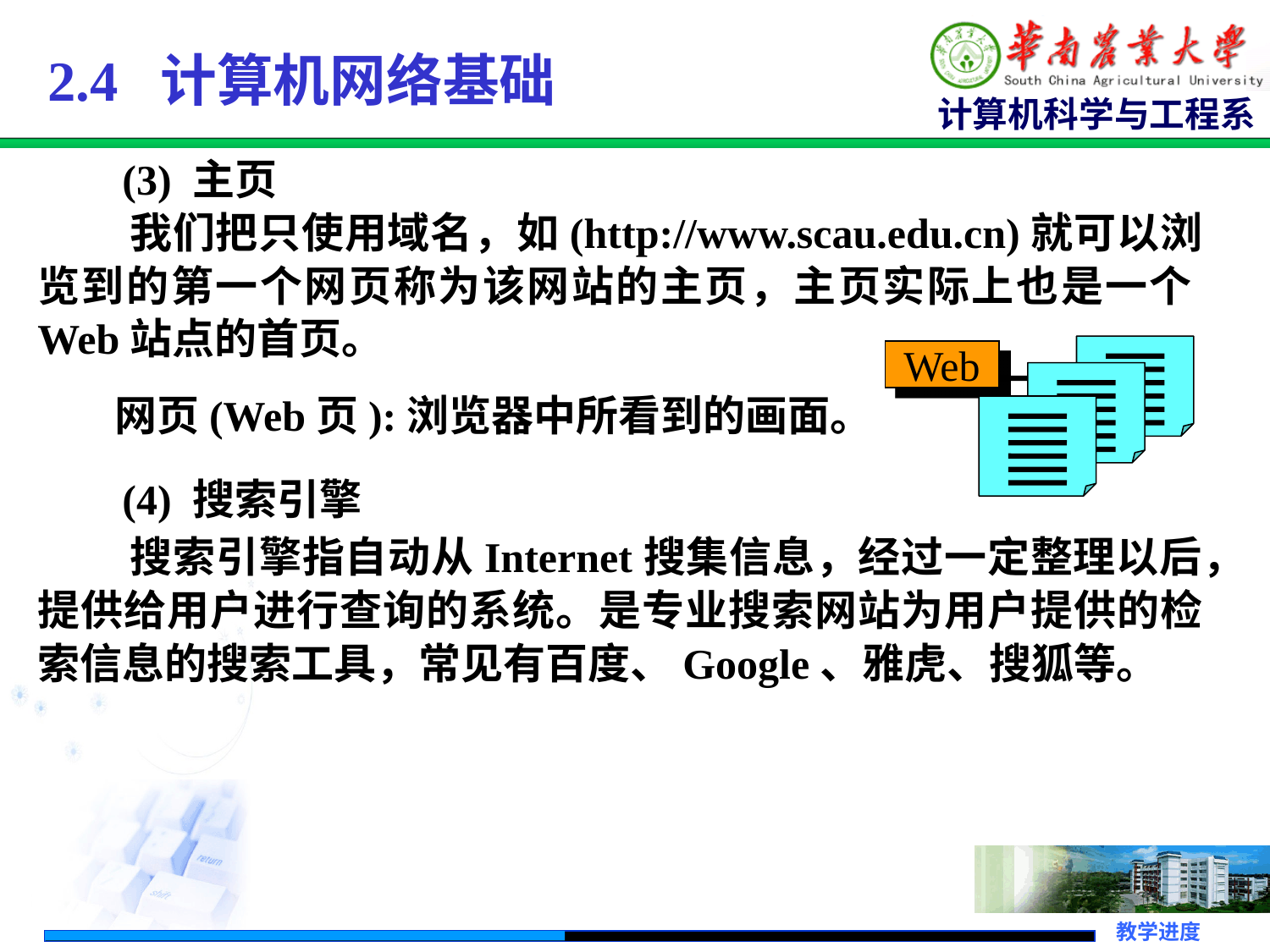

2.4  计算机网络基础
        (3) 主页
        我们把只使用域名，如(http://www.scau.edu.cn)就可以浏览到的第一个网页称为该网站的主页，主页实际上也是一个Web站点的首页。

Web

       网页(Web页):浏览器中所看到的画面。
        (4) 搜索引擎
        搜索引擎指自动从Internet搜集信息，经过一定整理以后，提供给用户进行查询的系统。是专业搜索网站为用户提供的检索信息的搜索工具，常见有百度、Google、雅虎、搜狐等。